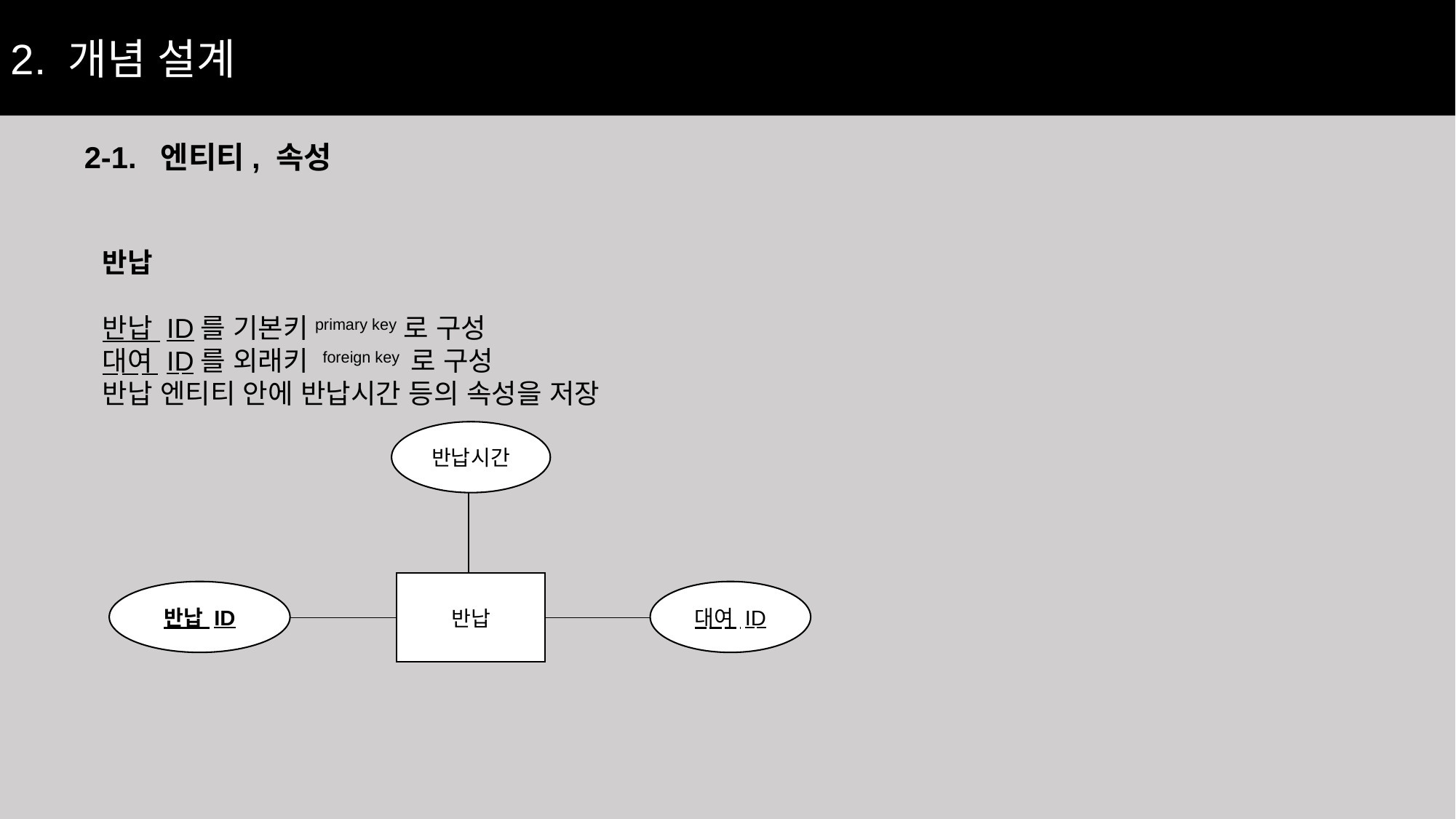

2. 개념 설계
2-1.  엔티티, 속성
반납

반납 ID를 기본키primary key로 구성
대여 ID를 외래키 foreign key 로 구성
반납 엔티티 안에 반납시간 등의 속성을 저장
반납시간
반납
반납 ID
대여 ID
13